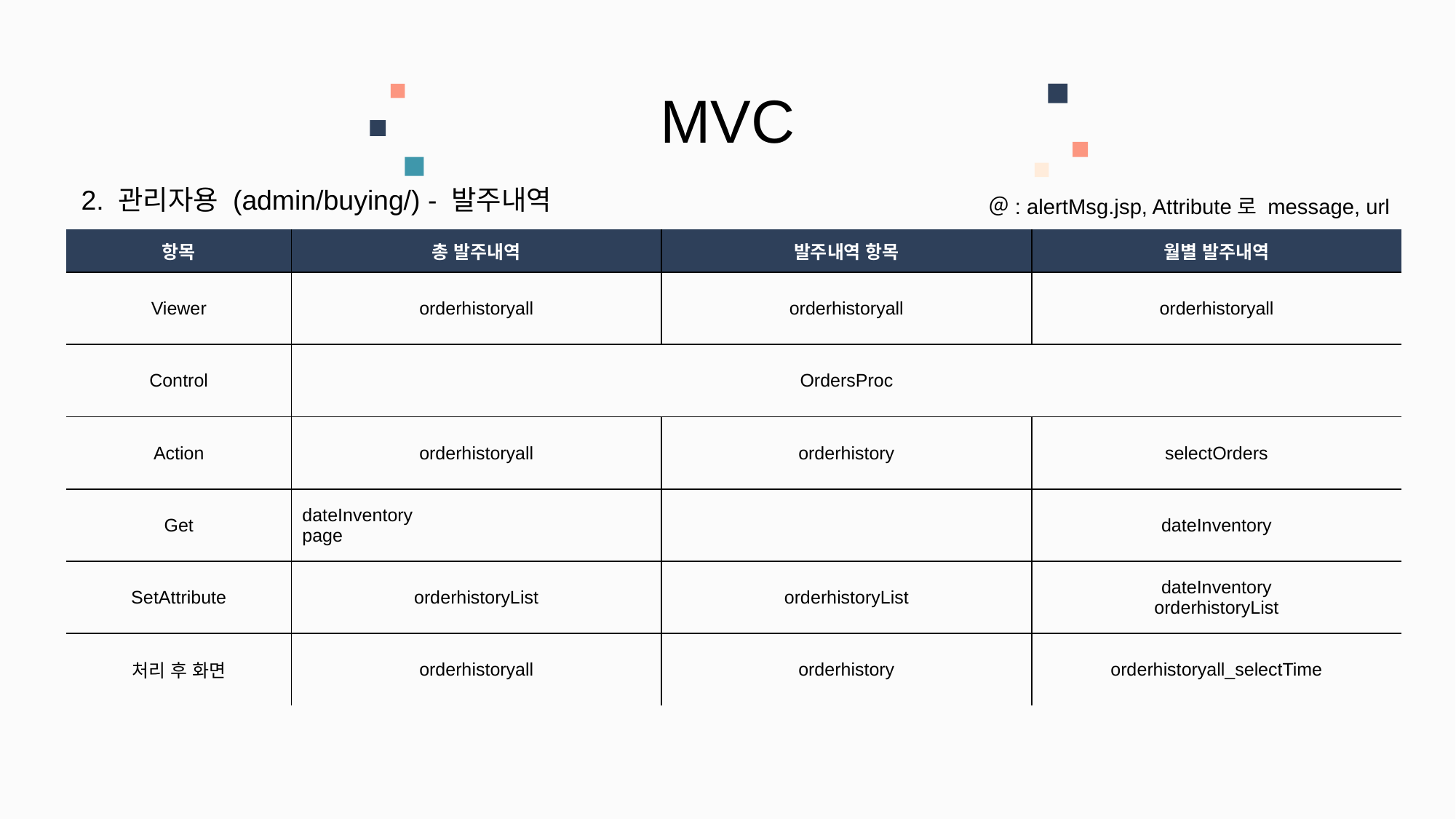

MVC

2. 관리자용 (admin/buying/) - 발주내역
＠: alertMsg.jsp, Attribute로 message, url
| 항목 | 총 발주내역 | 발주내역 항목 | 월별 발주내역 |
| --- | --- | --- | --- |
| Viewer | orderhistoryall | orderhistoryall | orderhistoryall |
| Control | OrdersProc |  |  |
| Action | orderhistoryall | orderhistory | selectOrders |
| Get | dateInventory page |  | dateInventory |
| SetAttribute | orderhistoryList | orderhistoryList | dateInventory orderhistoryList |
| 처리 후 화면 | orderhistoryall | orderhistory | orderhistoryall\_selectTime |